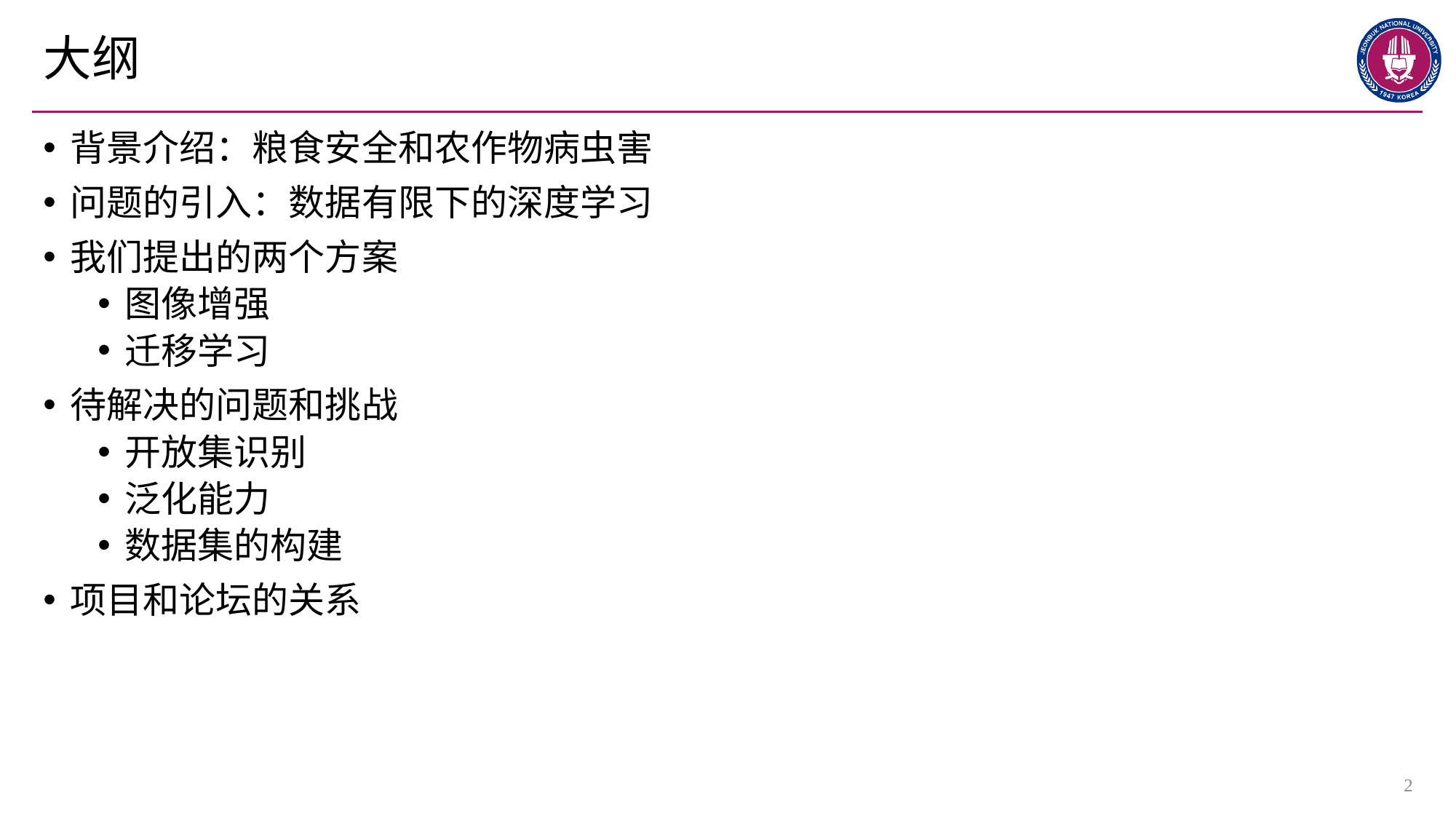

# 大纲
背景介绍：粮食安全和农作物病虫害
问题的引入：数据有限下的深度学习
我们提出的两个方案
图像增强
迁移学习
待解决的问题和挑战
开放集识别
泛化能力
数据集的构建
项目和论坛的关系
2